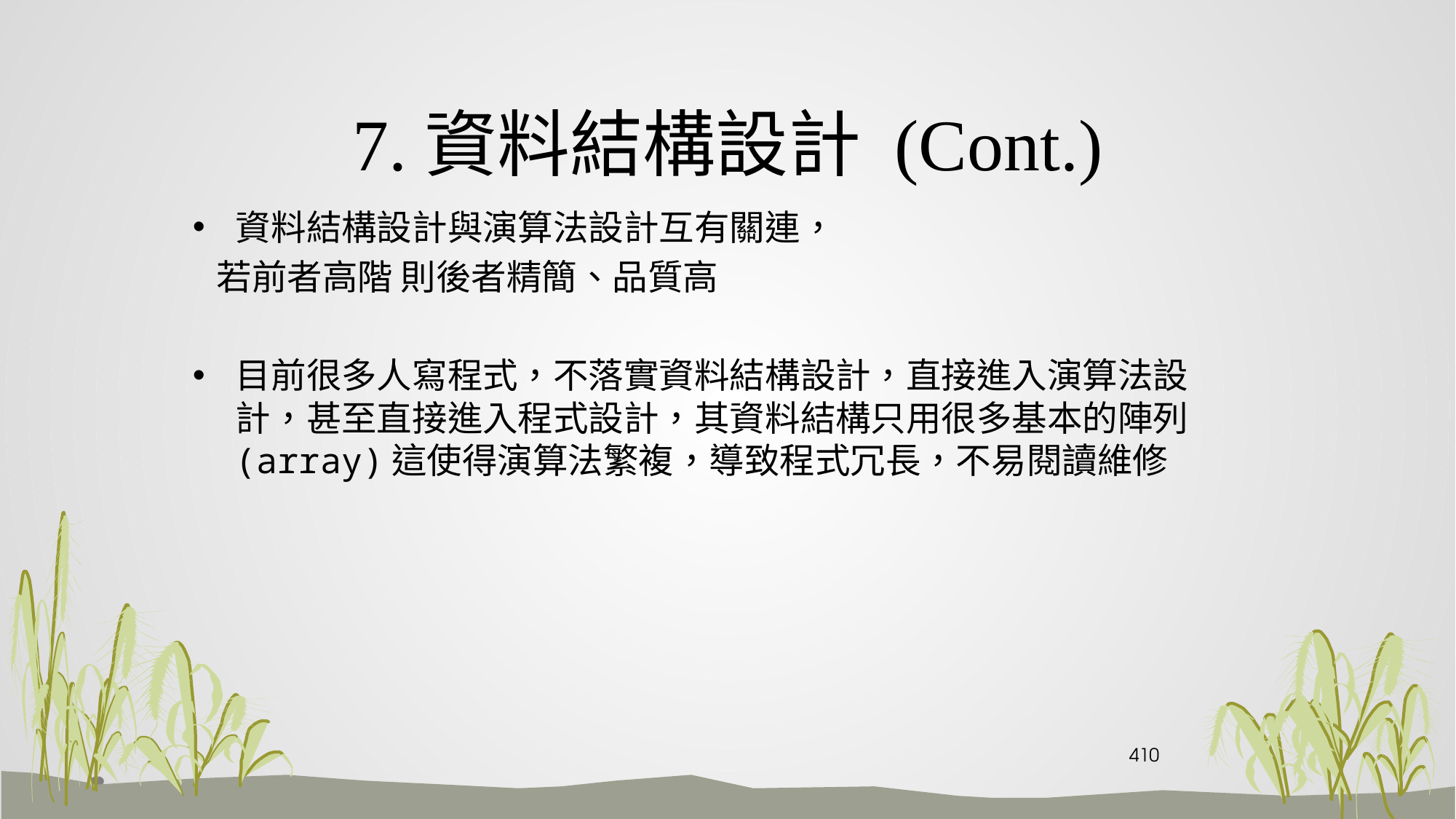

# 7.資料結構設計 (Cont.)
資料結構設計與演算法設計互有關連，
  若前者高階 則後者精簡、品質高

目前很多人寫程式，不落實資料結構設計，直接進入演算法設計，甚至直接進入程式設計，其資料結構只用很多基本的陣列 (array)這使得演算法繁複，導致程式冗長，不易閱讀維修
410